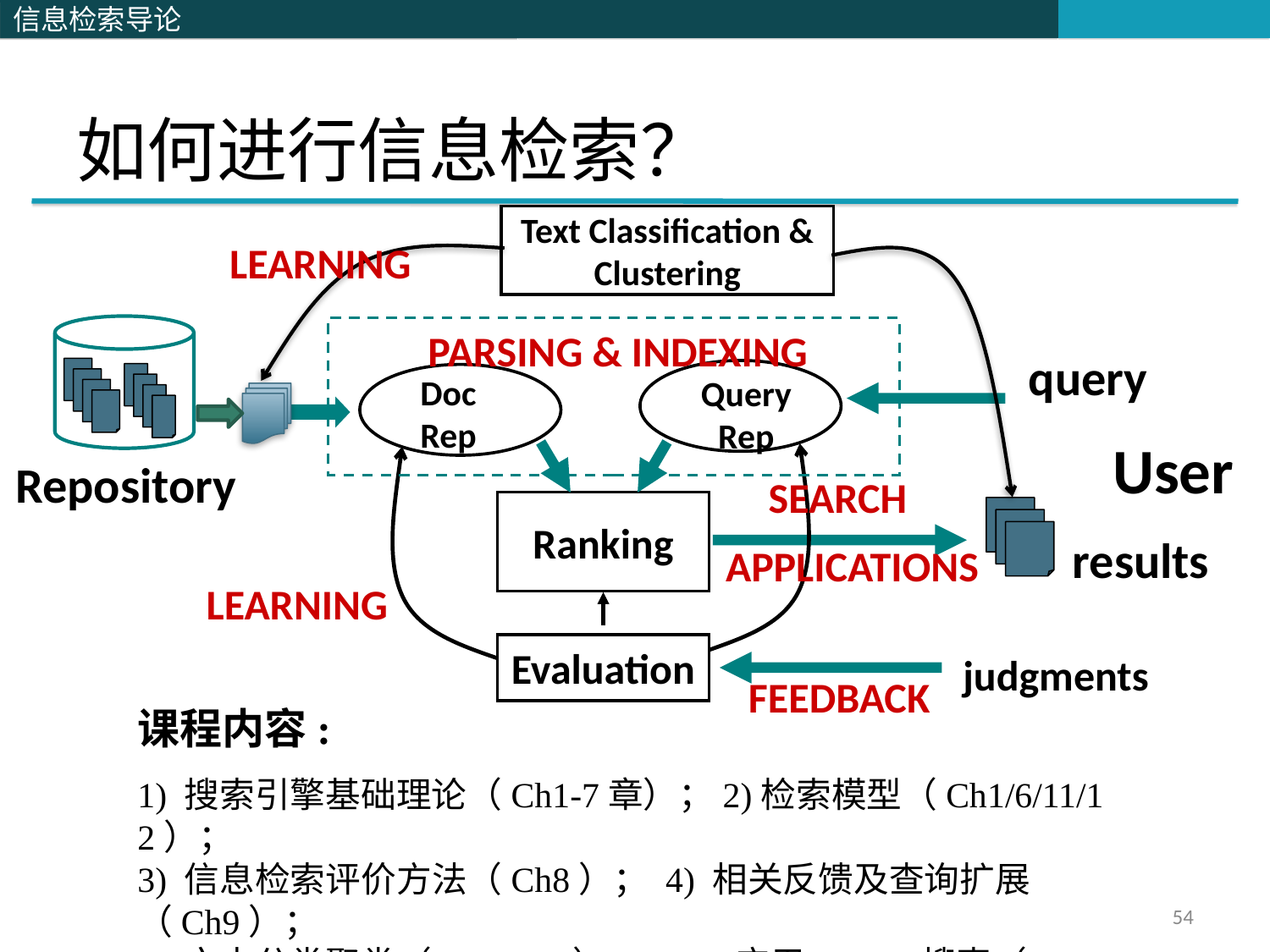

# 如何进行信息检索？
Text Classification &
Clustering
LEARNING

Repository

PARSING & INDEXING
query

Query
Rep

Doc
Rep

User

Ranking

SEARCH

results

APPLICATIONS
LEARNING
Evaluation
judgments

FEEDBACK
课程内容:
1) 搜索引擎基础理论（Ch1-7章）；2)检索模型（Ch1/6/11/12）；
3) 信息检索评价方法（Ch8）； 4) 相关反馈及查询扩展（Ch9）；
5) 文本分类聚类（Ch13-18）；6) IR应用：Web搜索（Ch19-21）
54